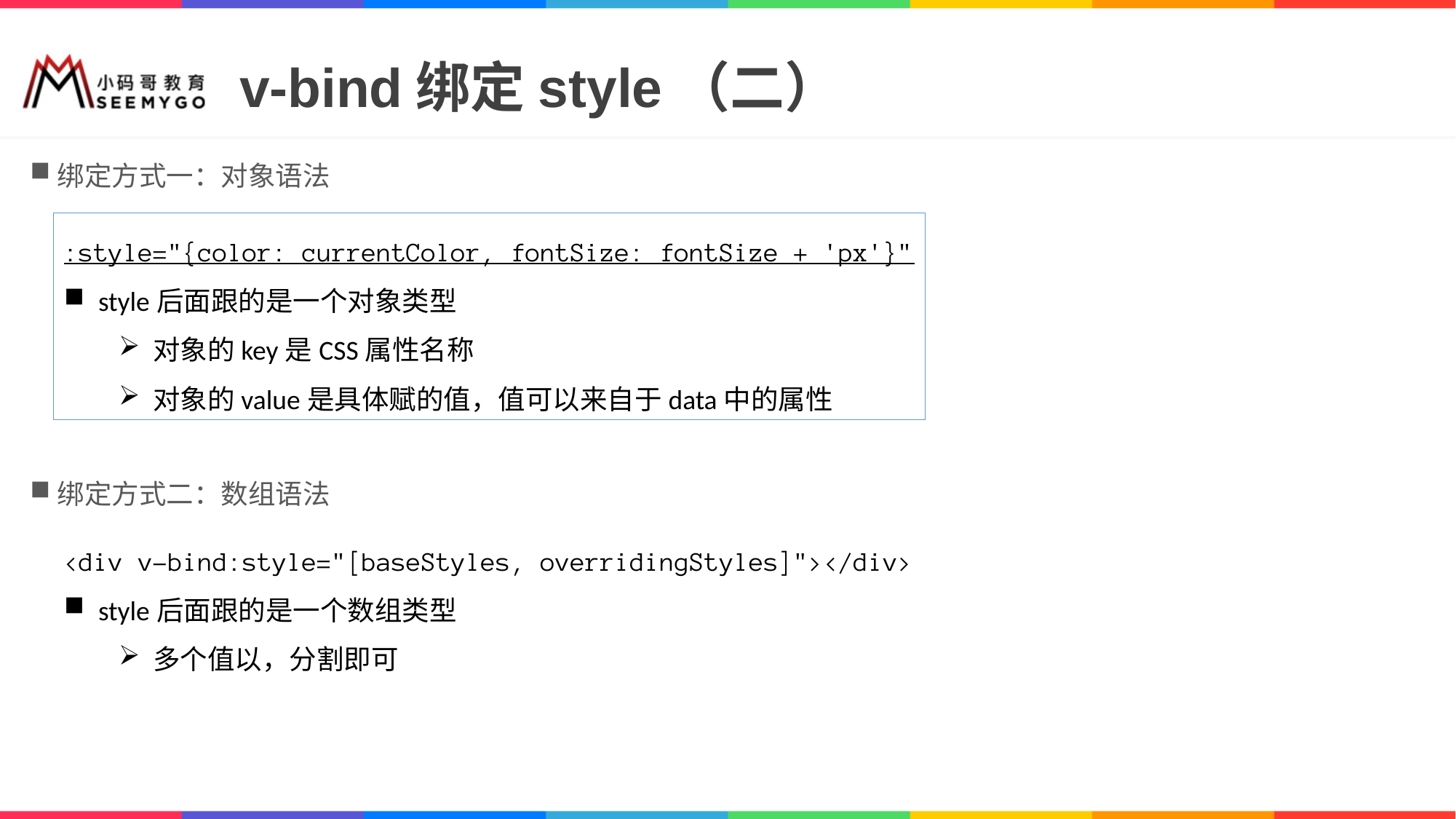

# v-bind绑定style（二）
绑定方式一：对象语法

绑定方式二：数组语法
:style="{color: currentColor, fontSize: fontSize + 'px'}"
style后面跟的是一个对象类型
对象的key是CSS属性名称
对象的value是具体赋的值，值可以来自于data中的属性
<div v-bind:style="[baseStyles, overridingStyles]"></div>
style后面跟的是一个数组类型
多个值以，分割即可